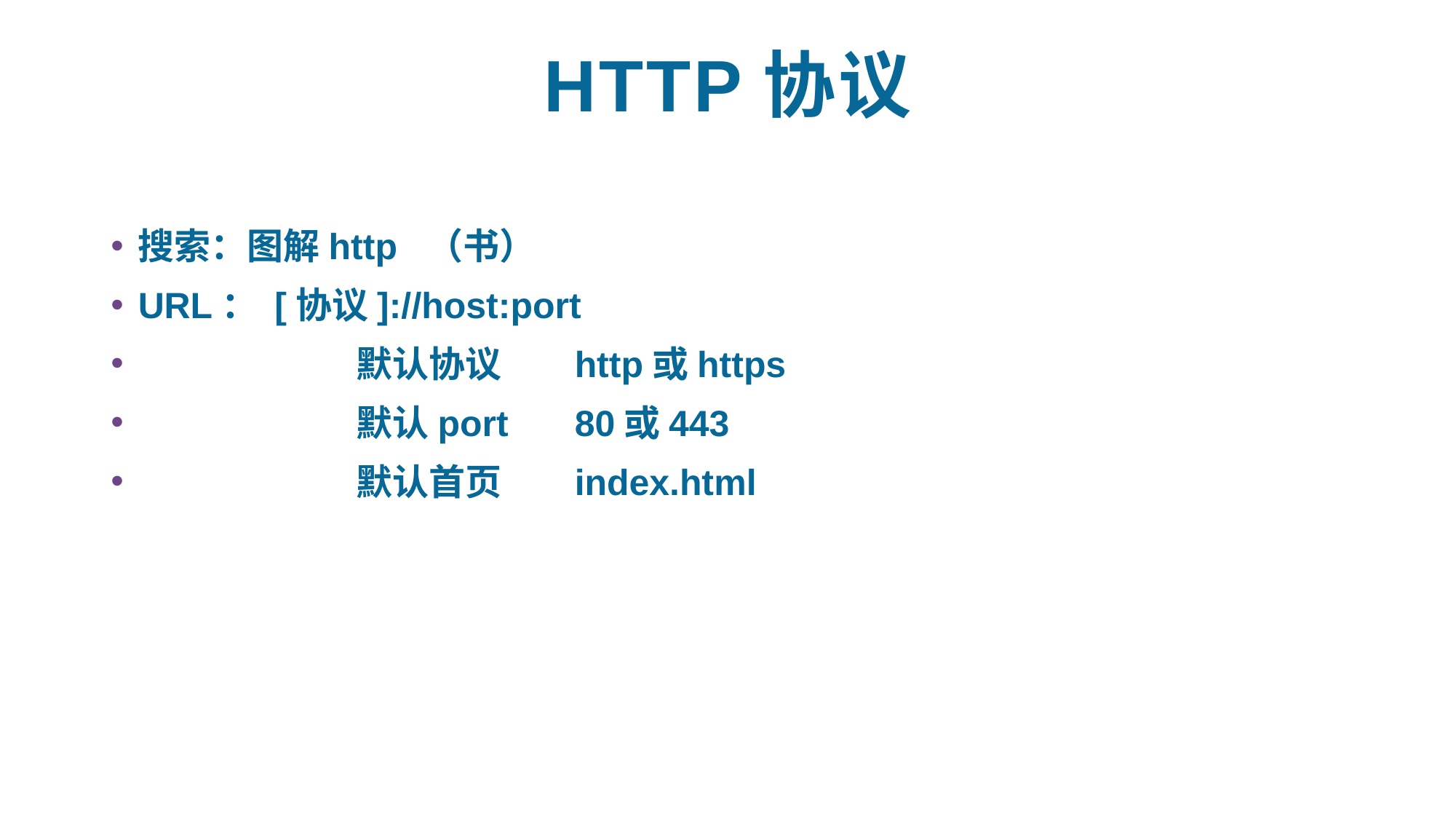

# http协议

搜索：图解http  （书）
URL： [协议]://host:port
		默认协议	http或https
		默认port	80或443
		默认首页	index.html